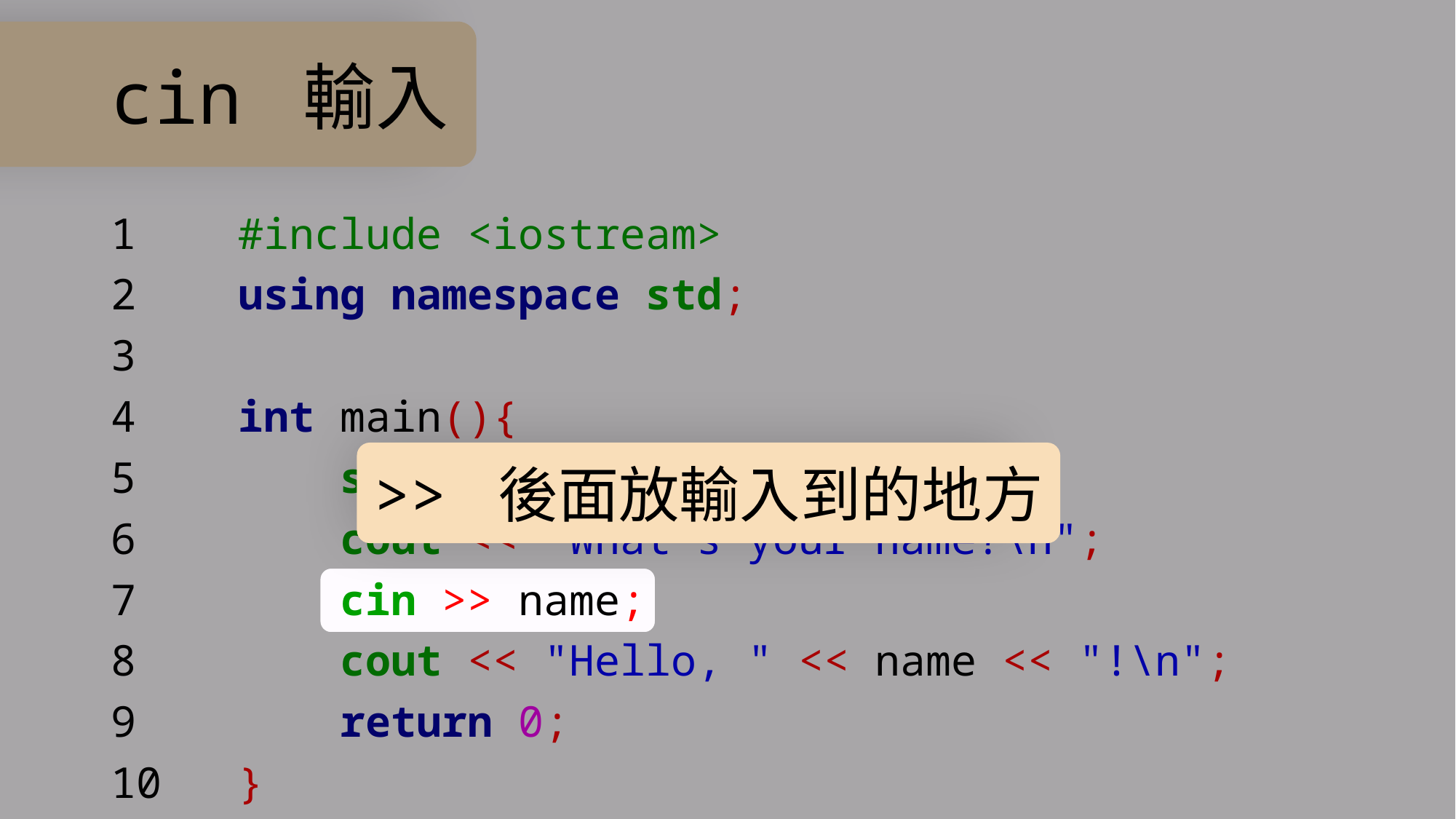

# cin 輸入
1    #include <iostream>
2    using namespace std;
3
4    int main(){
5        string name;
6        cout << "What's your name?\n";
7        cin >> name;
8        cout << "Hello, " << name << "!\n";
9        return 0;
10   }
>> 後面放輸入到的地方